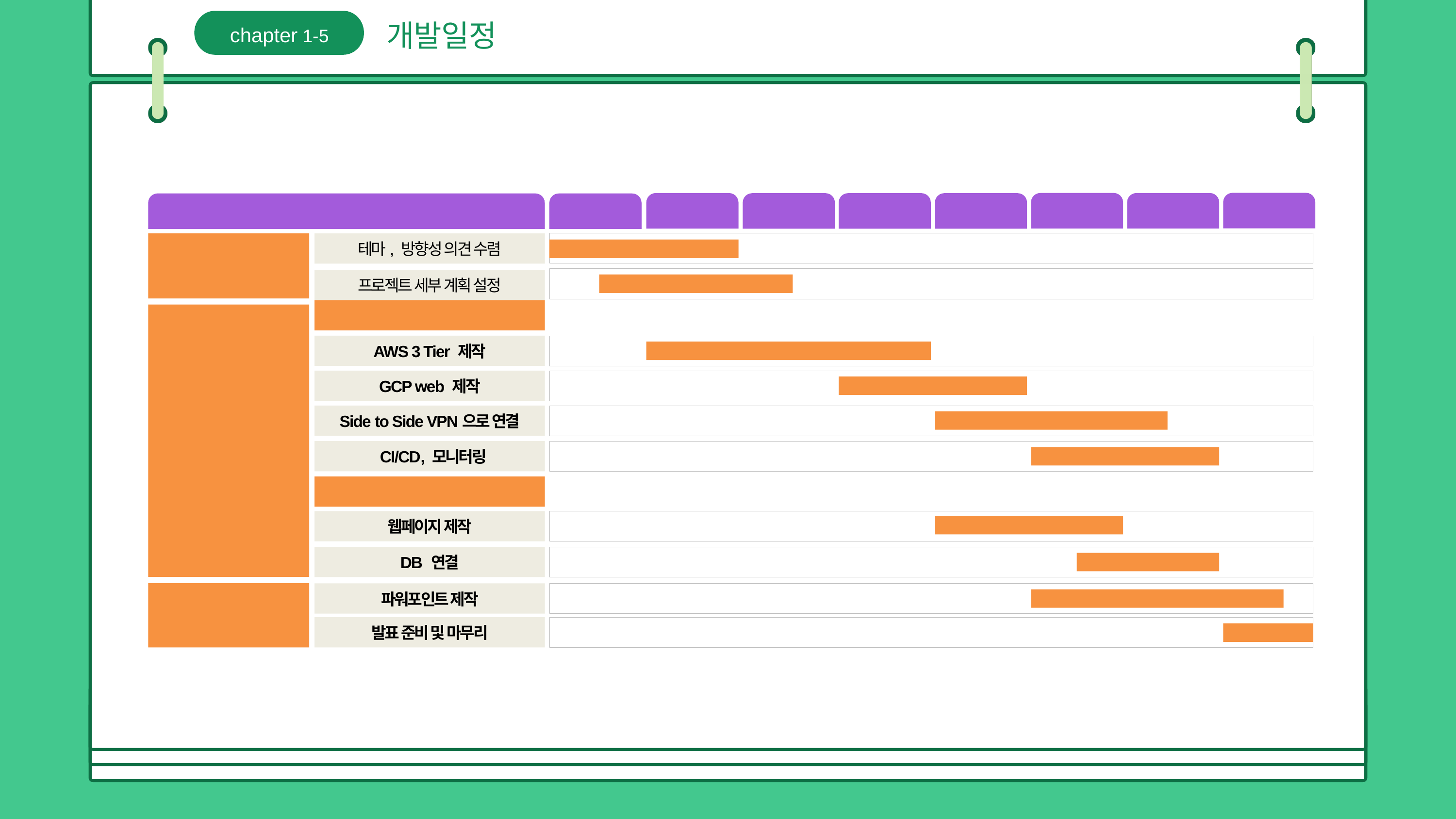

개발일정

chapter 1-5

12월 4주차
12월 2주차
12월 3주차
11월 2주차
12월 1주차
11월 4주차
11월 3주차
11월 1주차
구분

프로젝트 구상
테마, 방향성 의견 수렴

프로젝트 세부 계획 설정

멀티 클라우드 제작
프로젝트 제작

AWS 3 Tier 제작

GCP web 제작

Side to Side VPN으로 연결

CI/CD, 모니터링

Web page 제작

웹페이지 제작

DB 연결

프로젝트 문서화 작업
파워포인트 제작

발표 준비 및 마무리